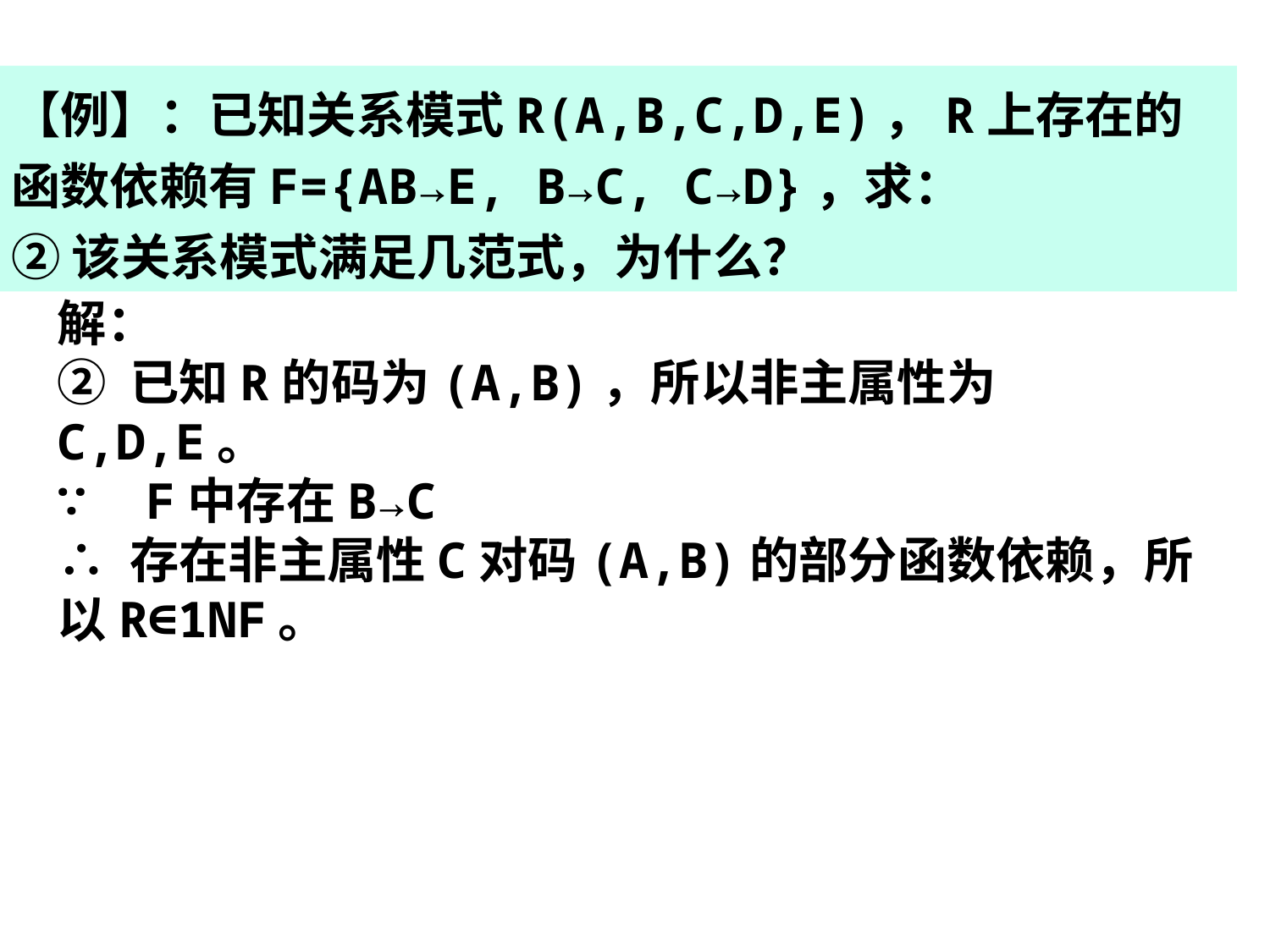

【例】：已知关系模式R(A,B,C,D,E)，R上存在的函数依赖有F={AB→E, B→C, C→D}，求：
② 该关系模式满足几范式，为什么？
解：
② 已知R的码为(A,B)，所以非主属性为C,D,E。
∵  F中存在B→C
∴ 存在非主属性C对码(A,B)的部分函数依赖，所以R∈1NF。